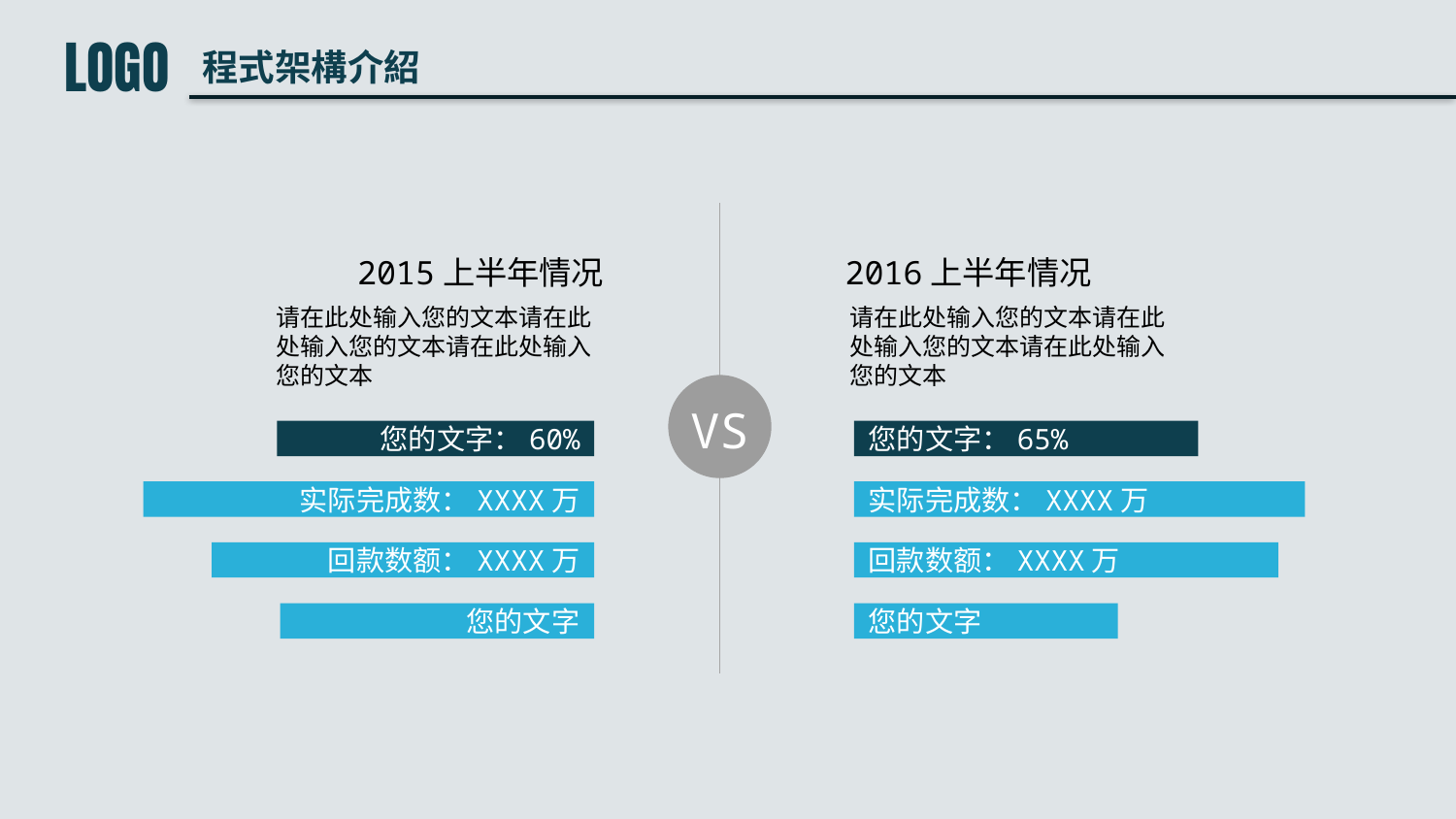

2015上半年情况
2016上半年情况
请在此处输入您的文本请在此处输入您的文本请在此处输入您的文本

请在此处输入您的文本请在此处输入您的文本请在此处输入您的文本

VS
您的文字：60%
您的文字：65%
实际完成数：XXXX万
实际完成数：XXXX万
回款数额：XXXX万
回款数额：XXXX万
您的文字
您的文字